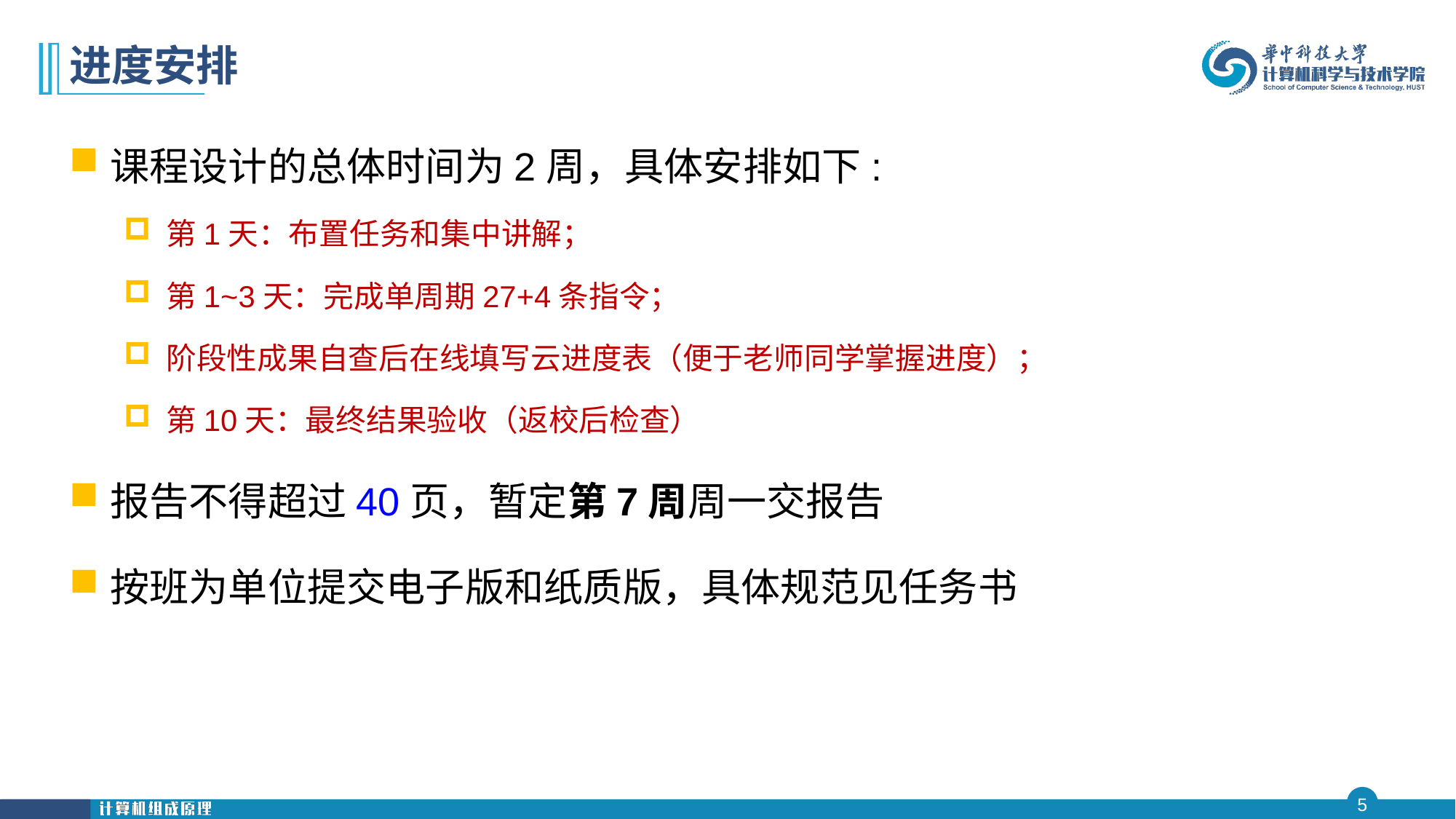

# 进度安排
课程设计的总体时间为2周，具体安排如下:
第1天：布置任务和集中讲解；
第1~3天：完成单周期27+4条指令；
阶段性成果自查后在线填写云进度表（便于老师同学掌握进度）；
第10天：最终结果验收（返校后检查）
报告不得超过40页，暂定第7周周一交报告
按班为单位提交电子版和纸质版，具体规范见任务书